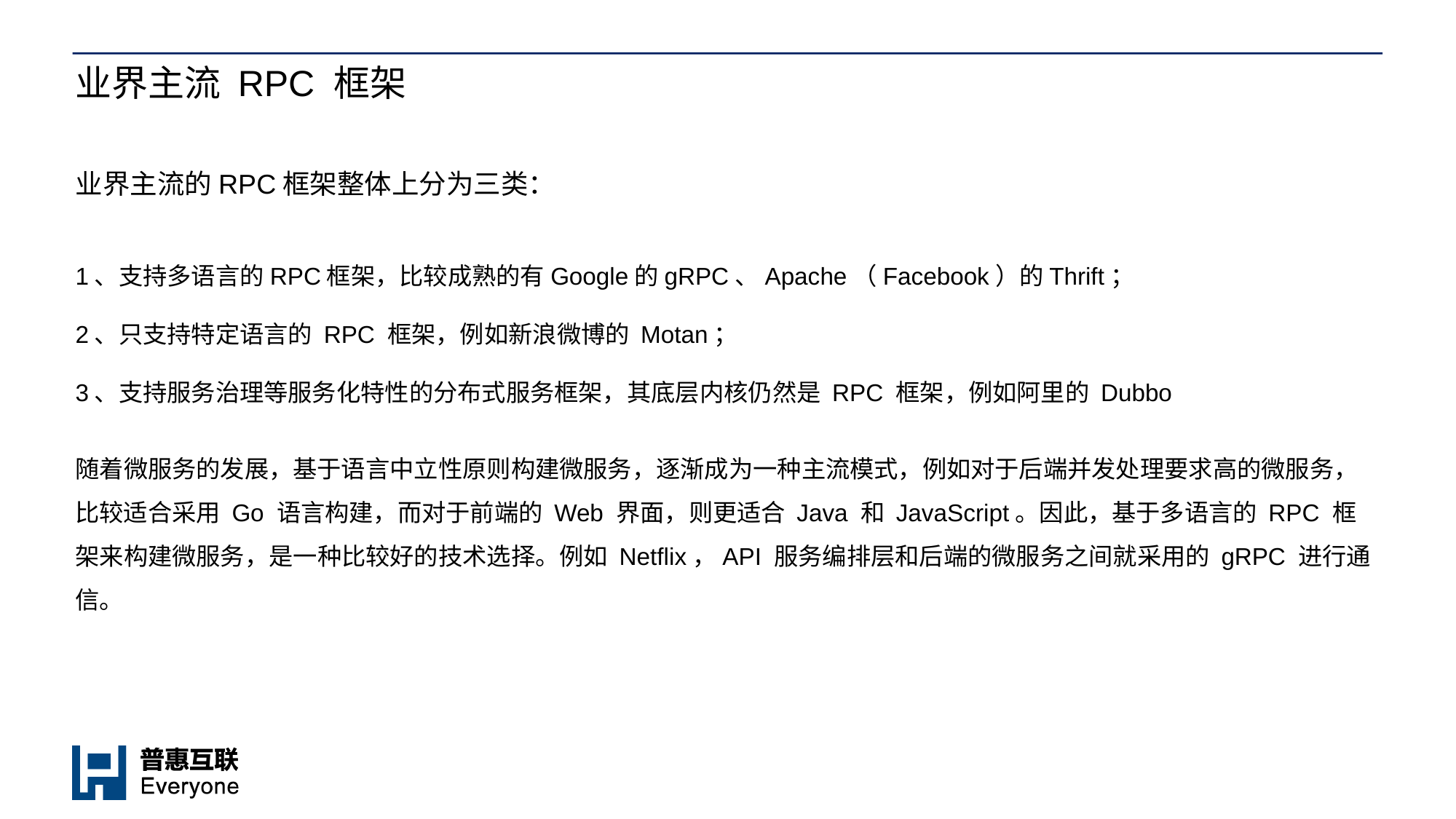

# 业界主流 RPC 框架
业界主流的RPC框架整体上分为三类：

1、支持多语言的RPC框架，比较成熟的有Google的gRPC、Apache（Facebook）的Thrift；
2、只支持特定语言的 RPC 框架，例如新浪微博的 Motan；
3、支持服务治理等服务化特性的分布式服务框架，其底层内核仍然是 RPC 框架，例如阿里的 Dubbo

随着微服务的发展，基于语言中立性原则构建微服务，逐渐成为一种主流模式，例如对于后端并发处理要求高的微服务，比较适合采用 Go 语言构建，而对于前端的 Web 界面，则更适合 Java 和 JavaScript。因此，基于多语言的 RPC 框架来构建微服务，是一种比较好的技术选择。例如 Netflix，API 服务编排层和后端的微服务之间就采用的 gRPC 进行通信。